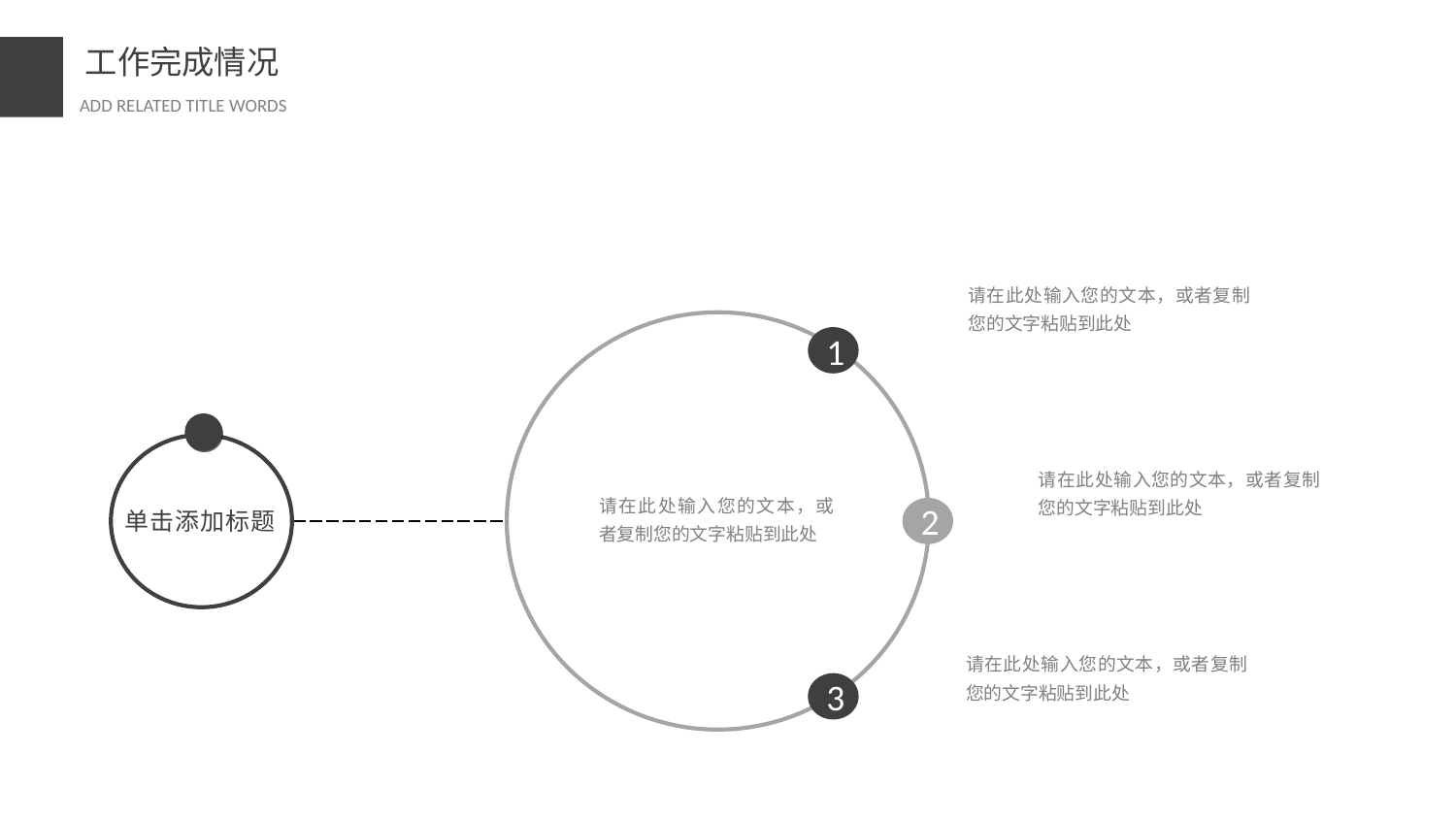

请在此处输入您的文本，或者复制您的文字粘贴到此处

请在此处输入您的文本，或者复制您的文字粘贴到此处
1

单击添加标题
请在此处输入您的文本，或者复制您的文字粘贴到此处
2
请在此处输入您的文本，或者复制您的文字粘贴到此处
3